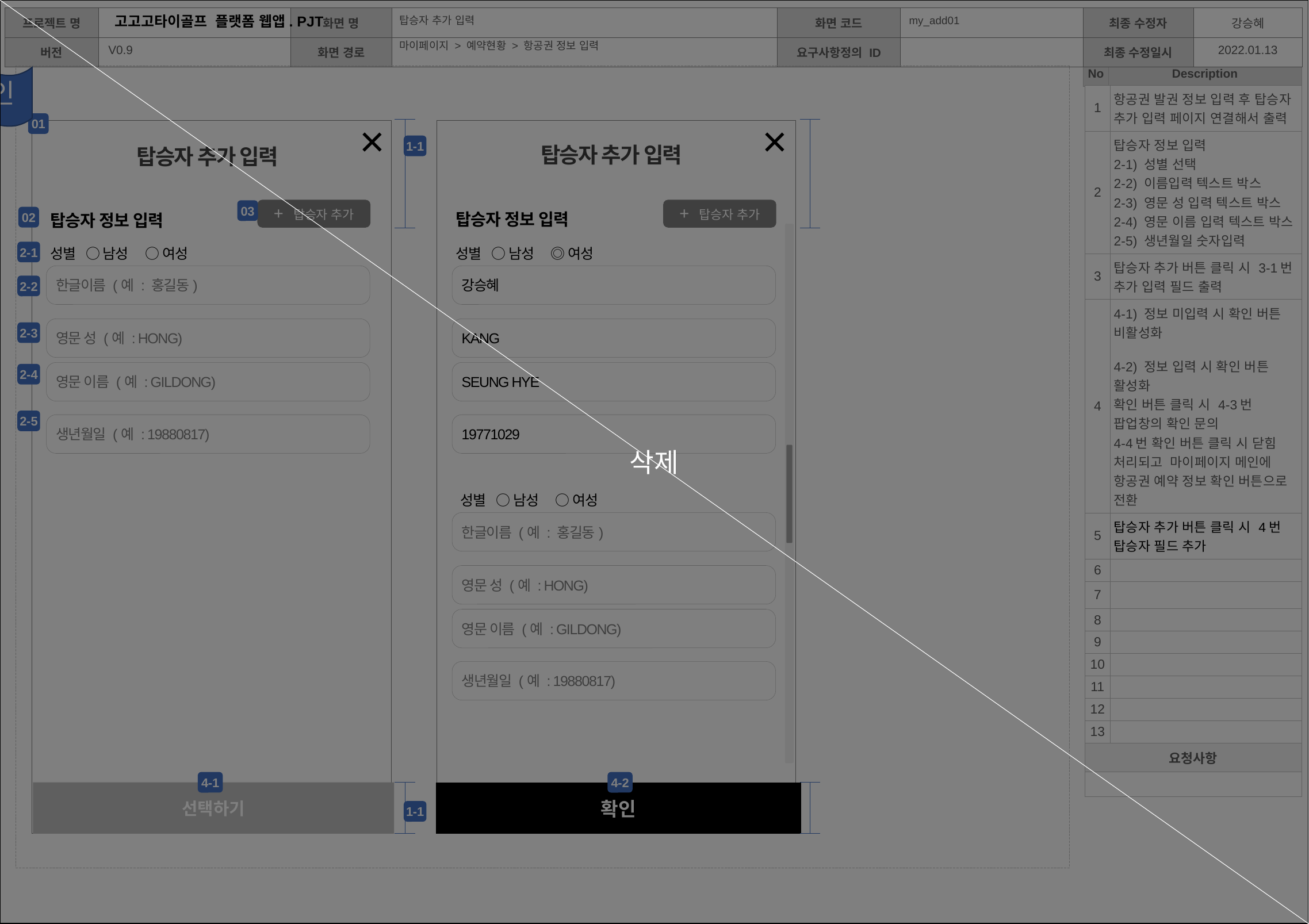

삭제
탑승자 추가 입력
my_add01
마이페이지 > 예약현황 > 항공권 정보 입력
디자인
| 1 | 항공권 발권 정보 입력 후 탑승자 추가 입력 페이지 연결해서 출력 |
| --- | --- |
| 2 | 탑승자 정보 입력 2-1) 성별 선택 2-2) 이름입력 텍스트 박스 2-3) 영문 성 입력 텍스트 박스 2-4) 영문 이름 입력 텍스트 박스 2-5) 생년월일 숫자입력 |
| 3 | 탑승자 추가 버튼 클릭 시 3-1번 추가 입력 필드 출력 |
| 4 | 4-1) 정보 미입력 시 확인 버튼 비활성화 4-2) 정보 입력 시 확인 버튼 활성화 확인 버튼 클릭 시 4-3번 팝업창의 확인 문의 4-4번 확인 버튼 클릭 시 닫힘 처리되고 마이페이지 메인에 항공권 예약 정보 확인 버튼으로 전환 |
| 5 | 탑승자 추가 버튼 클릭 시 4번 탑승자 필드 추가 |
| 6 |  |
| 7 |  |
| 8 |  |
| 9 |  |
| 10 |  |
| 11 |  |
| 12 |  |
| 13 |  |
| 요청사항 |  |
|  |  |
×
×
01
1-1
탑승자 추가 입력
탑승자 추가 입력
03
+  탑승자 추가
| 탑승자 정보 입력 |  |
| --- | --- |
+  탑승자 추가
| 탑승자 정보 입력 |  |
| --- | --- |
02

| 성별 ○ 남성 ○ 여성 |  |
| --- | --- |
| 성별 ○ 남성 ◎ 여성 |  |
| --- | --- |
2-1
한글이름 (예 : 홍길동)
강승혜
2-2
영문 성 (예 : HONG)
KANG
2-3
영문 이름 (예 : GILDONG)
SEUNG HYE
2-4
2-5
생년월일 (예 : 19880817)
19771029
| 성별 ○ 남성 ○ 여성 |  |
| --- | --- |
한글이름 (예 : 홍길동)
영문 성 (예 : HONG)
영문 이름 (예 : GILDONG)
생년월일 (예 : 19880817)
4-1
4-2
| 확인 |
| --- |
선택하기
1-1